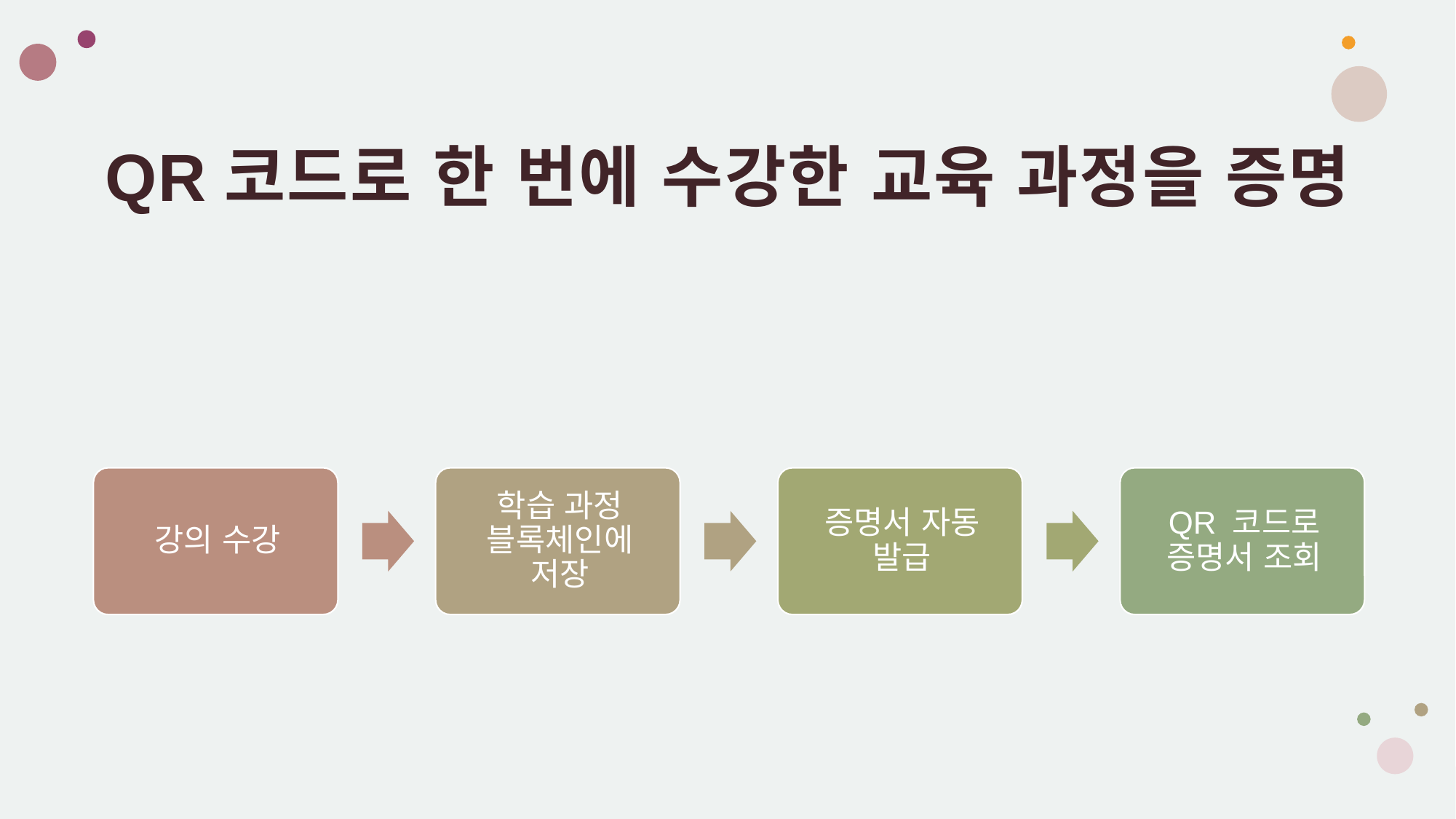

# QR코드로 한 번에 수강한 교육 과정을 증명
강의 수강

학습 과정 블록체인에 저장

증명서 자동 발급

QR 코드로 증명서 조회